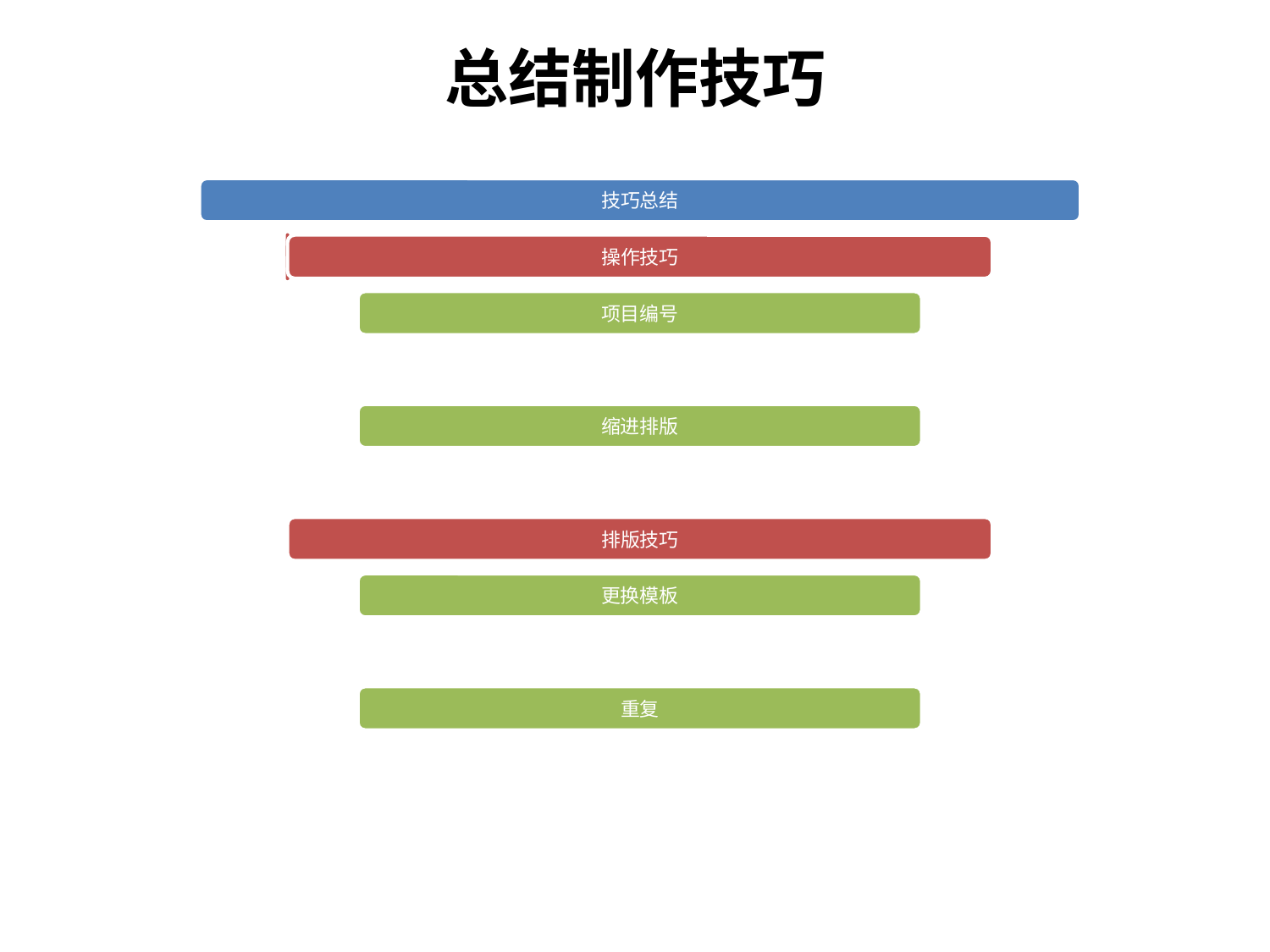

# 总结制作技巧
技巧总结
操作技巧
项目编号
缩进排版
排版技巧
更换模板
重复